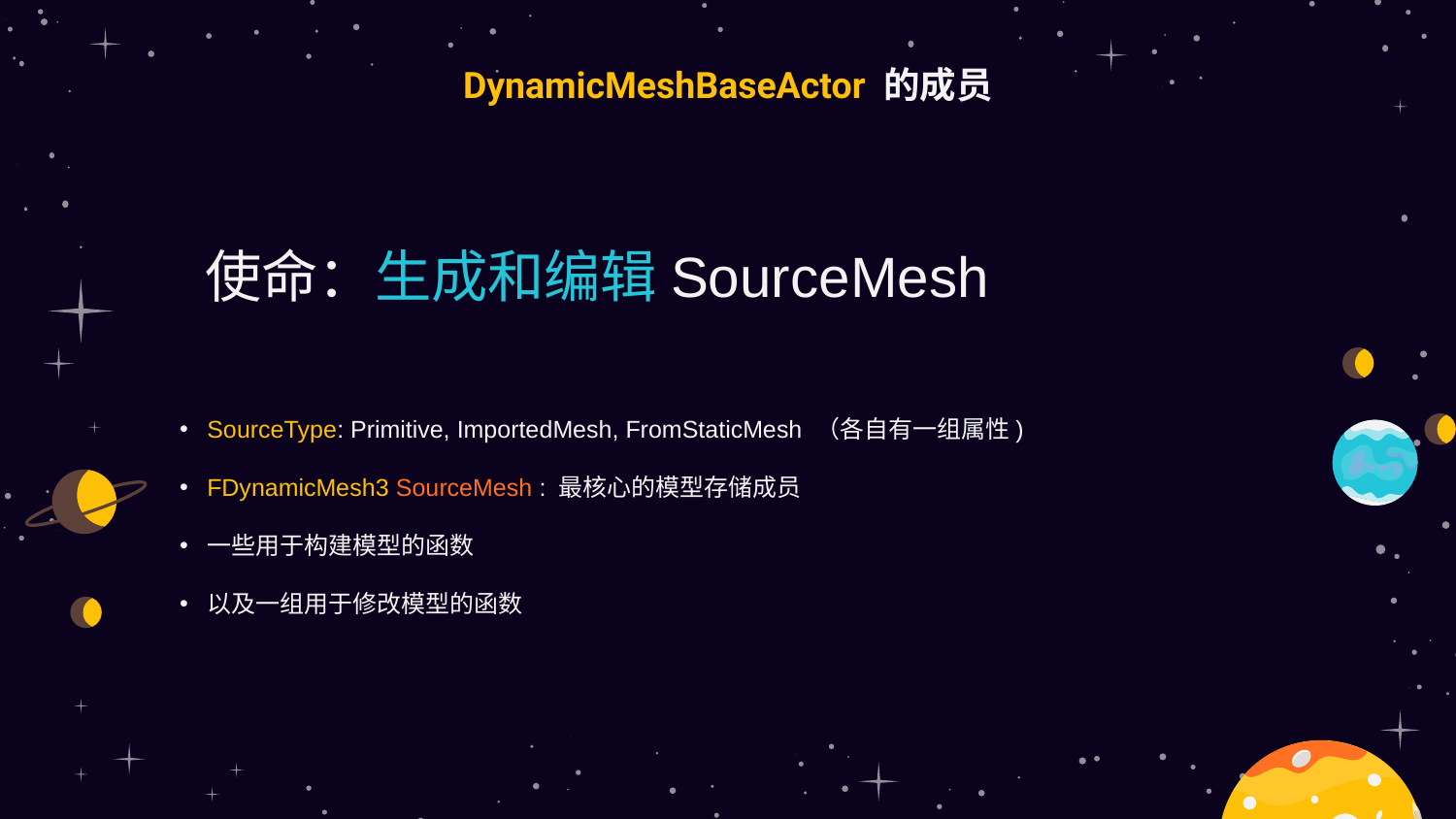

# DynamicMeshBaseActor 的成员
使命：生成和编辑SourceMesh
SourceType: Primitive, ImportedMesh, FromStaticMesh （各自有一组属性)
FDynamicMesh3 SourceMesh : 最核心的模型存储成员
一些用于构建模型的函数
以及一组用于修改模型的函数